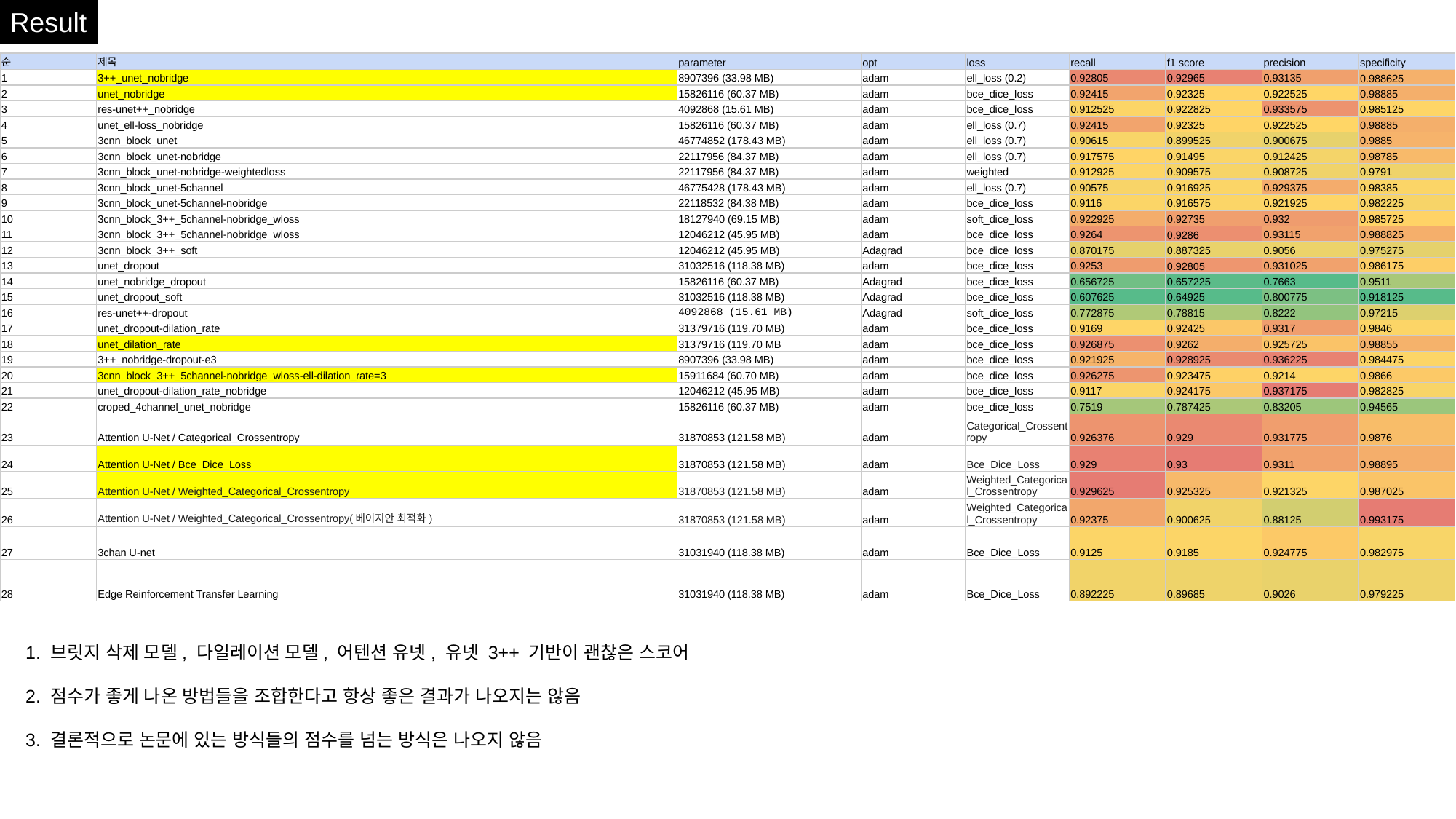

Result
| 순 | 제목 | parameter | opt | loss | recall | f1 score | precision | specificity |
| --- | --- | --- | --- | --- | --- | --- | --- | --- |
| 1 | 3++\_unet\_nobridge | 8907396 (33.98 MB) | adam | ell\_loss (0.2) | 0.92805 | 0.92965 | 0.93135 | 0.988625 |
| 2 | unet\_nobridge | 15826116 (60.37 MB) | adam | bce\_dice\_loss | 0.92415 | 0.92325 | 0.922525 | 0.98885 |
| 3 | res-unet++\_nobridge | 4092868 (15.61 MB) | adam | bce\_dice\_loss | 0.912525 | 0.922825 | 0.933575 | 0.985125 |
| 4 | unet\_ell-loss\_nobridge | 15826116 (60.37 MB) | adam | ell\_loss (0.7) | 0.92415 | 0.92325 | 0.922525 | 0.98885 |
| 5 | 3cnn\_block\_unet | 46774852 (178.43 MB) | adam | ell\_loss (0.7) | 0.90615 | 0.899525 | 0.900675 | 0.9885 |
| 6 | 3cnn\_block\_unet-nobridge | 22117956 (84.37 MB) | adam | ell\_loss (0.7) | 0.917575 | 0.91495 | 0.912425 | 0.98785 |
| 7 | 3cnn\_block\_unet-nobridge-weightedloss | 22117956 (84.37 MB) | adam | weighted | 0.912925 | 0.909575 | 0.908725 | 0.9791 |
| 8 | 3cnn\_block\_unet-5channel | 46775428 (178.43 MB) | adam | ell\_loss (0.7) | 0.90575 | 0.916925 | 0.929375 | 0.98385 |
| 9 | 3cnn\_block\_unet-5channel-nobridge | 22118532 (84.38 MB) | adam | bce\_dice\_loss | 0.9116 | 0.916575 | 0.921925 | 0.982225 |
| 10 | 3cnn\_block\_3++\_5channel-nobridge\_wloss | 18127940 (69.15 MB) | adam | soft\_dice\_loss | 0.922925 | 0.92735 | 0.932 | 0.985725 |
| 11 | 3cnn\_block\_3++\_5channel-nobridge\_wloss | 12046212 (45.95 MB) | adam | bce\_dice\_loss | 0.9264 | 0.9286 | 0.93115 | 0.988825 |
| 12 | 3cnn\_block\_3++\_soft | 12046212 (45.95 MB) | Adagrad | bce\_dice\_loss | 0.870175 | 0.887325 | 0.9056 | 0.975275 |
| 13 | unet\_dropout | 31032516 (118.38 MB) | adam | bce\_dice\_loss | 0.9253 | 0.92805 | 0.931025 | 0.986175 |
| 14 | unet\_nobridge\_dropout | 15826116 (60.37 MB) | Adagrad | bce\_dice\_loss | 0.656725 | 0.657225 | 0.7663 | 0.9511 |
| 15 | unet\_dropout\_soft | 31032516 (118.38 MB) | Adagrad | bce\_dice\_loss | 0.607625 | 0.64925 | 0.800775 | 0.918125 |
| 16 | res-unet++-dropout | 4092868 (15.61 MB) | Adagrad | soft\_dice\_loss | 0.772875 | 0.78815 | 0.8222 | 0.97215 |
| 17 | unet\_dropout-dilation\_rate | 31379716 (119.70 MB) | adam | bce\_dice\_loss | 0.9169 | 0.92425 | 0.9317 | 0.9846 |
| 18 | unet\_dilation\_rate | 31379716 (119.70 MB | adam | bce\_dice\_loss | 0.926875 | 0.9262 | 0.925725 | 0.98855 |
| 19 | 3++\_nobridge-dropout-e3 | 8907396 (33.98 MB) | adam | bce\_dice\_loss | 0.921925 | 0.928925 | 0.936225 | 0.984475 |
| 20 | 3cnn\_block\_3++\_5channel-nobridge\_wloss-ell-dilation\_rate=3 | 15911684 (60.70 MB) | adam | bce\_dice\_loss | 0.926275 | 0.923475 | 0.9214 | 0.9866 |
| 21 | unet\_dropout-dilation\_rate\_nobridge | 12046212 (45.95 MB) | adam | bce\_dice\_loss | 0.9117 | 0.924175 | 0.937175 | 0.982825 |
| 22 | croped\_4channel\_unet\_nobridge | 15826116 (60.37 MB) | adam | bce\_dice\_loss | 0.7519 | 0.787425 | 0.83205 | 0.94565 |
| 23 | Attention U-Net / Categorical\_Crossentropy | 31870853 (121.58 MB) | adam | Categorical\_Crossentropy | 0.926376 | 0.929 | 0.931775 | 0.9876 |
| 24 | Attention U-Net / Bce\_Dice\_Loss | 31870853 (121.58 MB) | adam | Bce\_Dice\_Loss | 0.929 | 0.93 | 0.9311 | 0.98895 |
| 25 | Attention U-Net / Weighted\_Categorical\_Crossentropy | 31870853 (121.58 MB) | adam | Weighted\_Categorical\_Crossentropy | 0.929625 | 0.925325 | 0.921325 | 0.987025 |
| 26 | Attention U-Net / Weighted\_Categorical\_Crossentropy(베이지안 최적화) | 31870853 (121.58 MB) | adam | Weighted\_Categorical\_Crossentropy | 0.92375 | 0.900625 | 0.88125 | 0.993175 |
| 27 | 3chan U-net | 31031940 (118.38 MB) | adam | Bce\_Dice\_Loss | 0.9125 | 0.9185 | 0.924775 | 0.982975 |
| 28 | Edge Reinforcement Transfer Learning | 31031940 (118.38 MB) | adam | Bce\_Dice\_Loss | 0.892225 | 0.89685 | 0.9026 | 0.979225 |

1. 브릿지 삭제 모델, 다일레이션 모델, 어텐션 유넷, 유넷 3++ 기반이 괜찮은 스코어

2. 점수가 좋게 나온 방법들을 조합한다고 항상 좋은 결과가 나오지는 않음

3. 결론적으로 논문에 있는 방식들의 점수를 넘는 방식은 나오지 않음